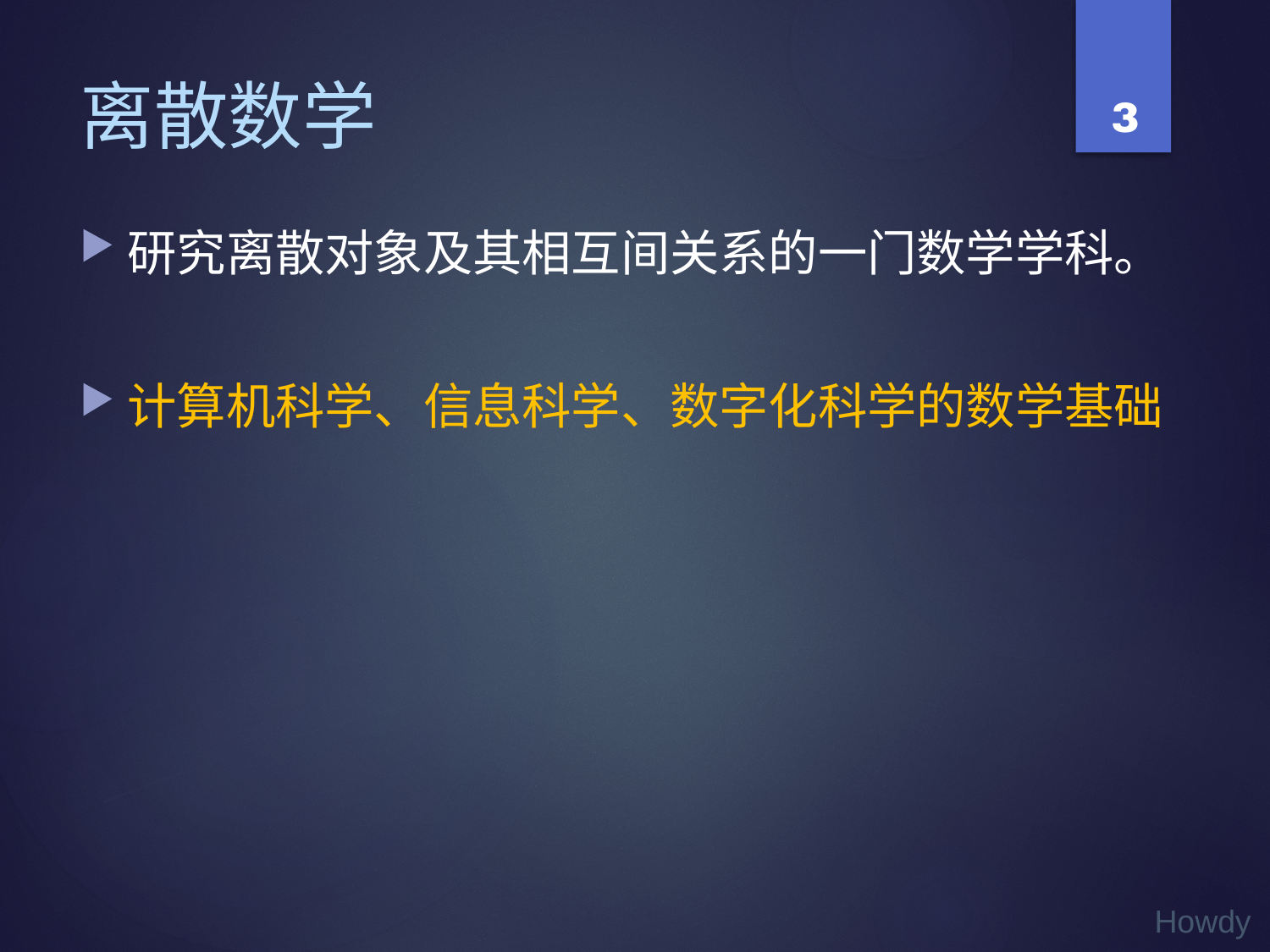

3
# 离散数学
研究离散对象及其相互间关系的一门数学学科。

计算机科学、信息科学、数字化科学的数学基础